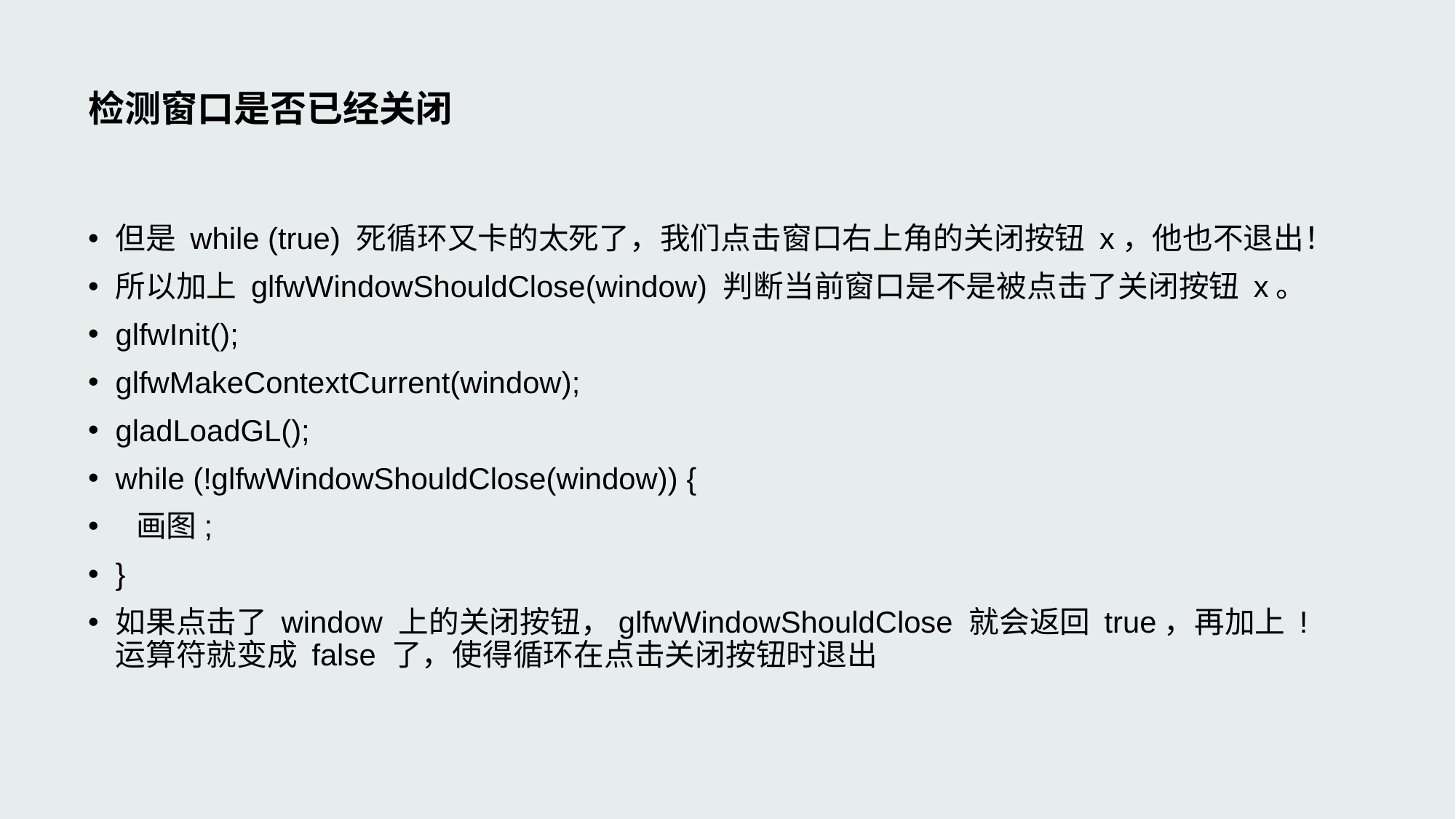

# 检测窗口是否已经关闭
但是 while (true) 死循环又卡的太死了，我们点击窗口右上角的关闭按钮 x，他也不退出！
所以加上 glfwWindowShouldClose(window) 判断当前窗口是不是被点击了关闭按钮 x。
glfwInit();
glfwMakeContextCurrent(window);
gladLoadGL();
while (!glfwWindowShouldClose(window)) {
  画图;
}
如果点击了 window 上的关闭按钮，glfwWindowShouldClose 就会返回 true，再加上 ! 运算符就变成 false 了，使得循环在点击关闭按钮时退出